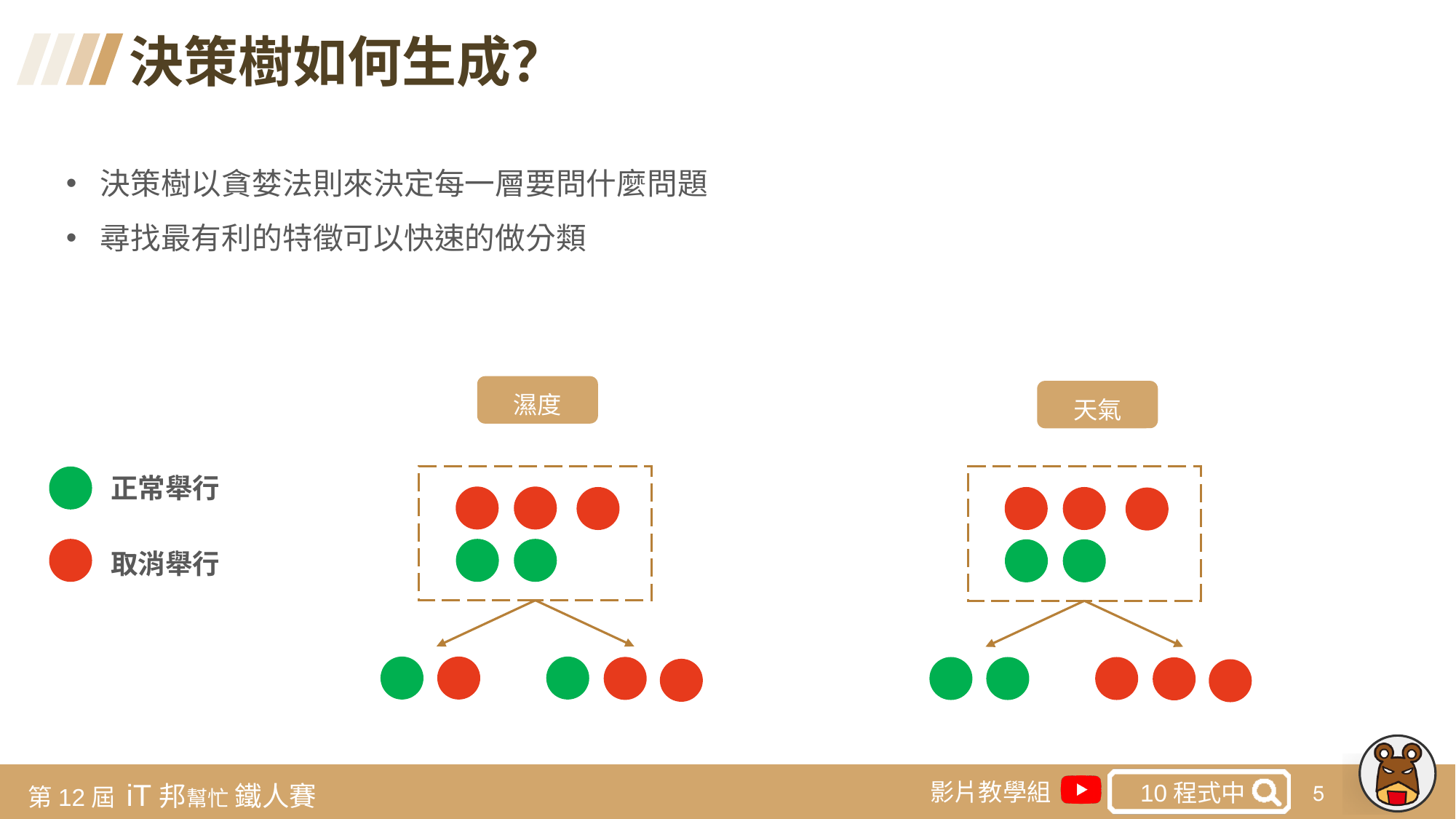

決策樹如何生成？
決策樹以貪婪法則來決定每一層要問什麼問題
尋找最有利的特徵可以快速的做分類
濕度
天氣
正常舉行

取消舉行